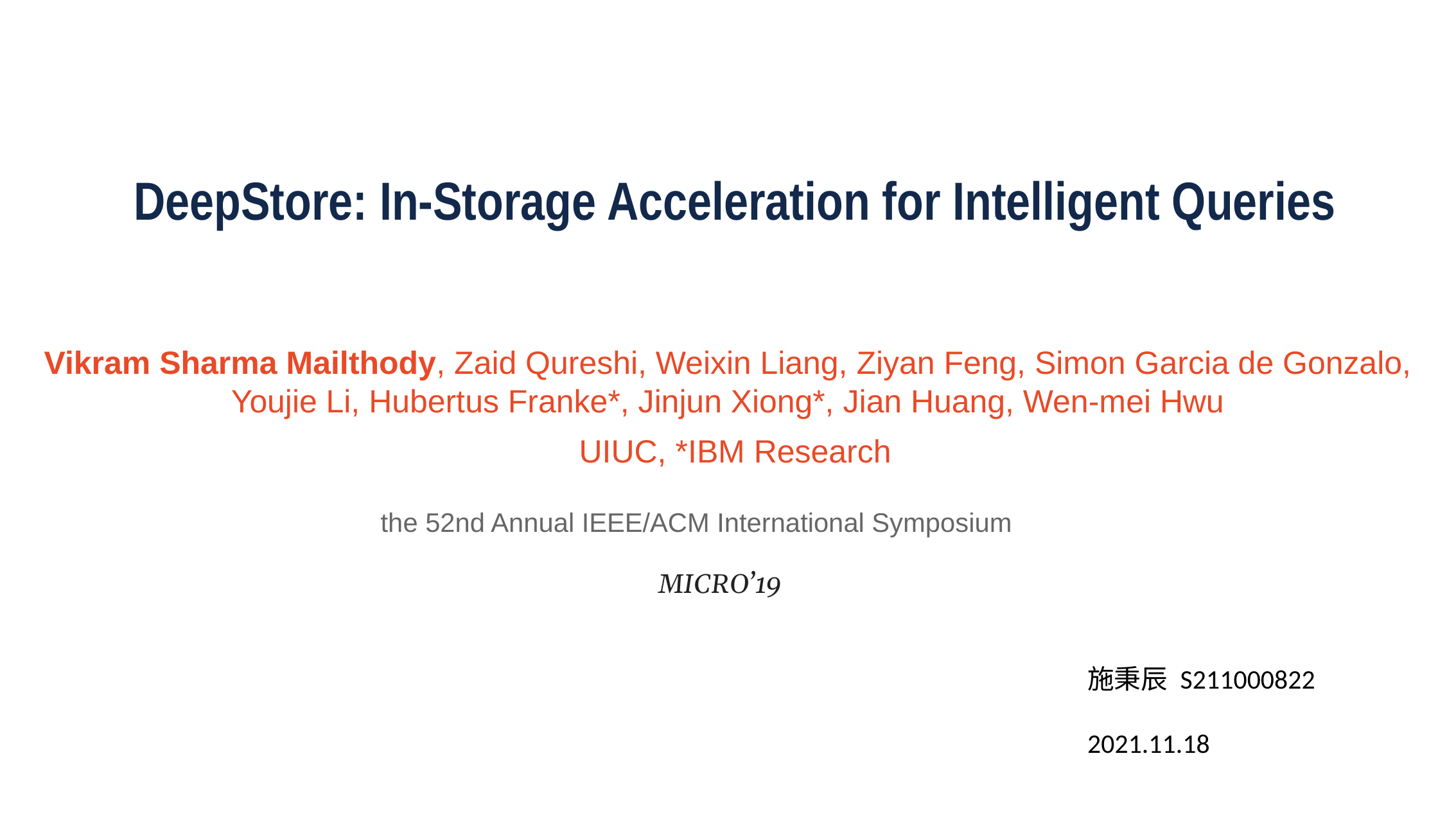

DeepStore: In-Storage Acceleration for Intelligent Queries
Vikram Sharma Mailthody, Zaid Qureshi, Weixin Liang, Ziyan Feng, Simon Garcia de Gonzalo, Youjie Li, Hubertus Franke*, Jinjun Xiong*, Jian Huang, Wen-mei Hwu
UIUC, *IBM Research
the 52nd Annual IEEE/ACM International Symposium
MICRO’19
施秉辰 S211000822

2021.11.18